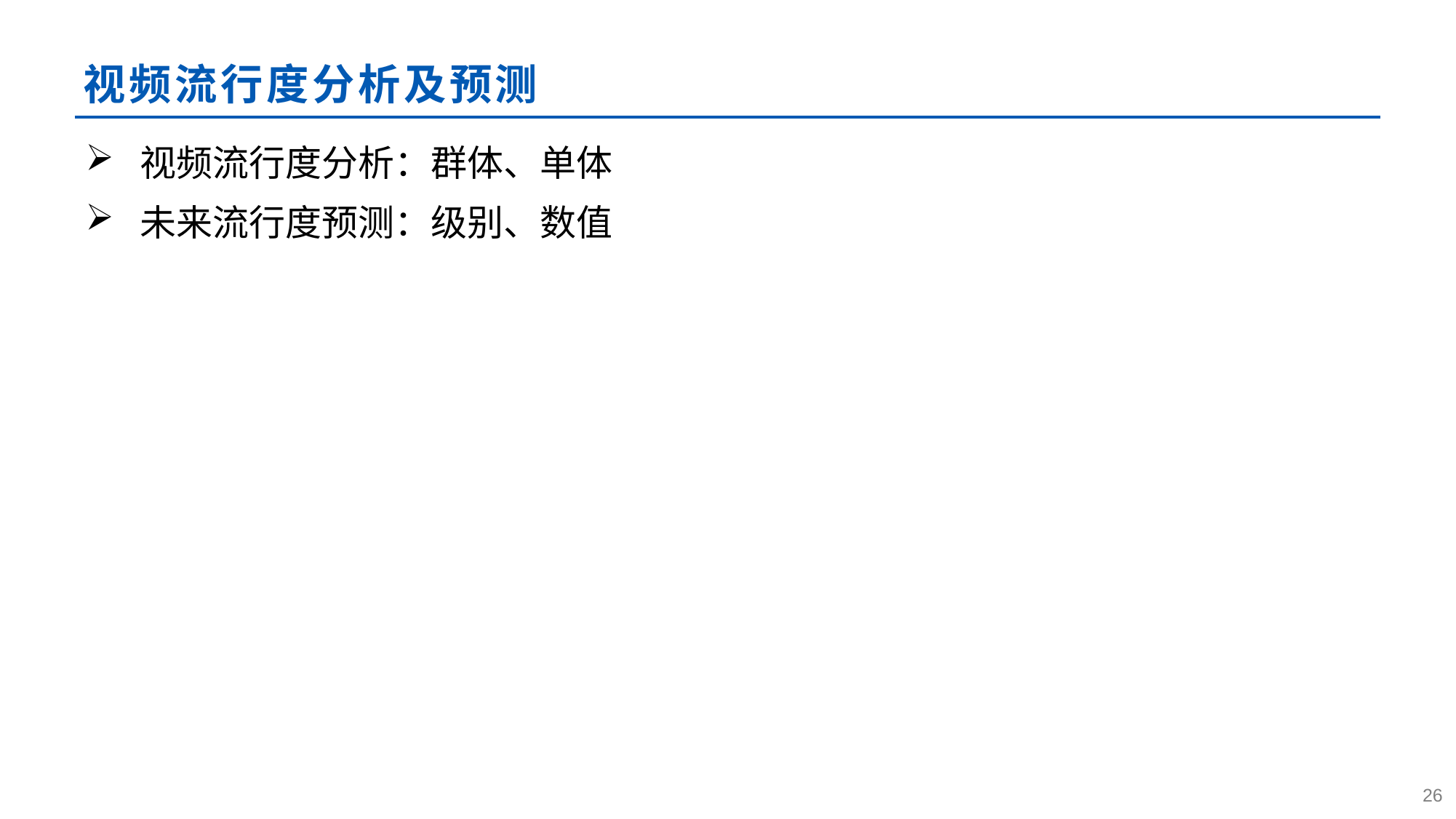

# 视频流行度分析及预测
视频流行度分析：群体、单体
未来流行度预测：级别、数值

26